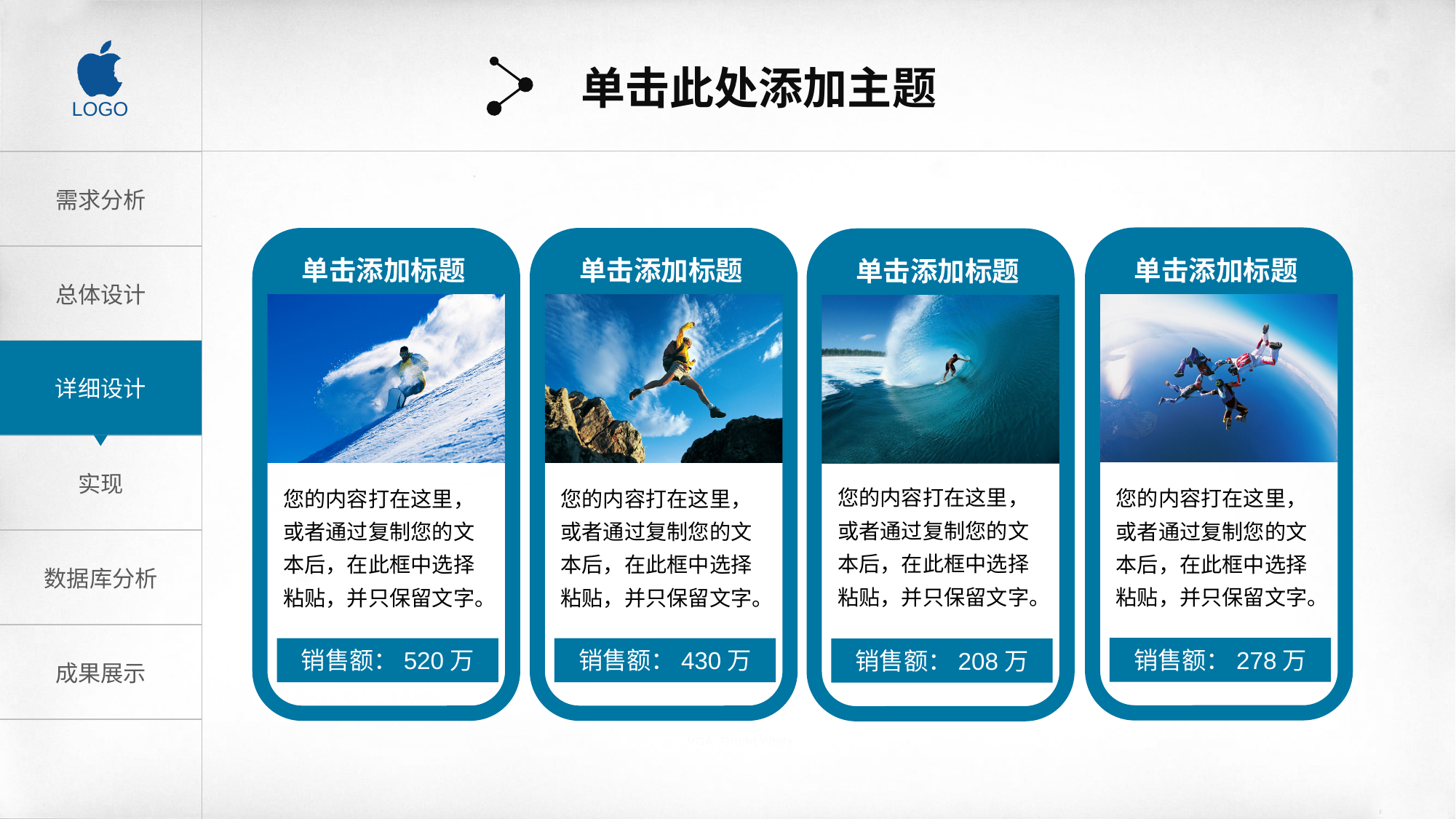

单击此处添加主题

单击添加标题

单击添加标题

单击添加标题

单击添加标题

您的内容打在这里，或者通过复制您的文本后，在此框中选择粘贴，并只保留文字。
您的内容打在这里，或者通过复制您的文本后，在此框中选择粘贴，并只保留文字。
您的内容打在这里，或者通过复制您的文本后，在此框中选择粘贴，并只保留文字。
您的内容打在这里，或者通过复制您的文本后，在此框中选择粘贴，并只保留文字。

销售额：278万

销售额：520万

销售额：430万

销售额：208万